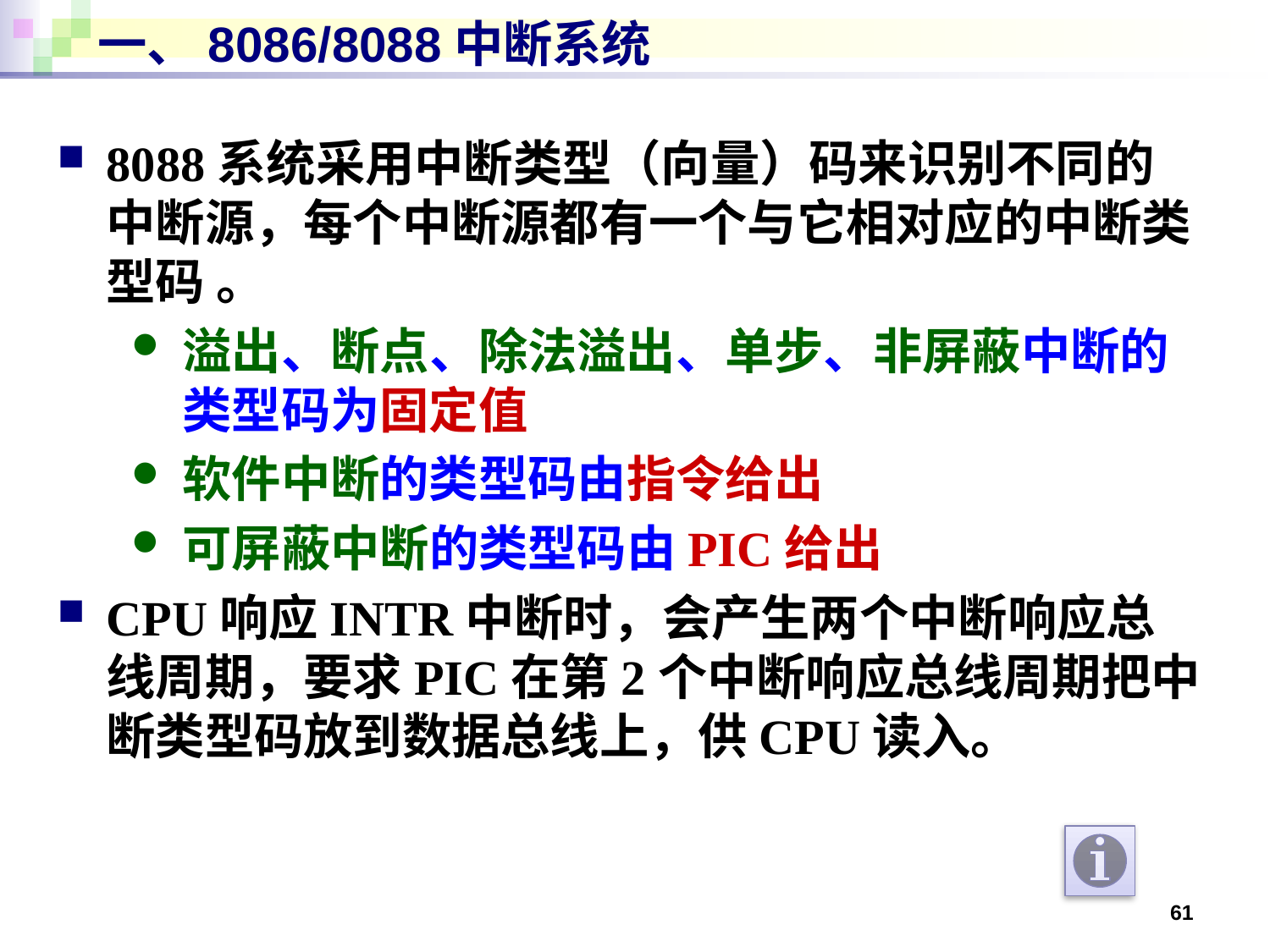

# 一、8086/8088中断系统
8088系统采用中断类型（向量）码来识别不同的中断源，每个中断源都有一个与它相对应的中断类型码 。
溢出、断点、除法溢出、单步、非屏蔽中断的类型码为固定值
软件中断的类型码由指令给出
可屏蔽中断的类型码由PIC给出
CPU响应INTR中断时，会产生两个中断响应总线周期，要求PIC在第2个中断响应总线周期把中断类型码放到数据总线上，供CPU读入。

61